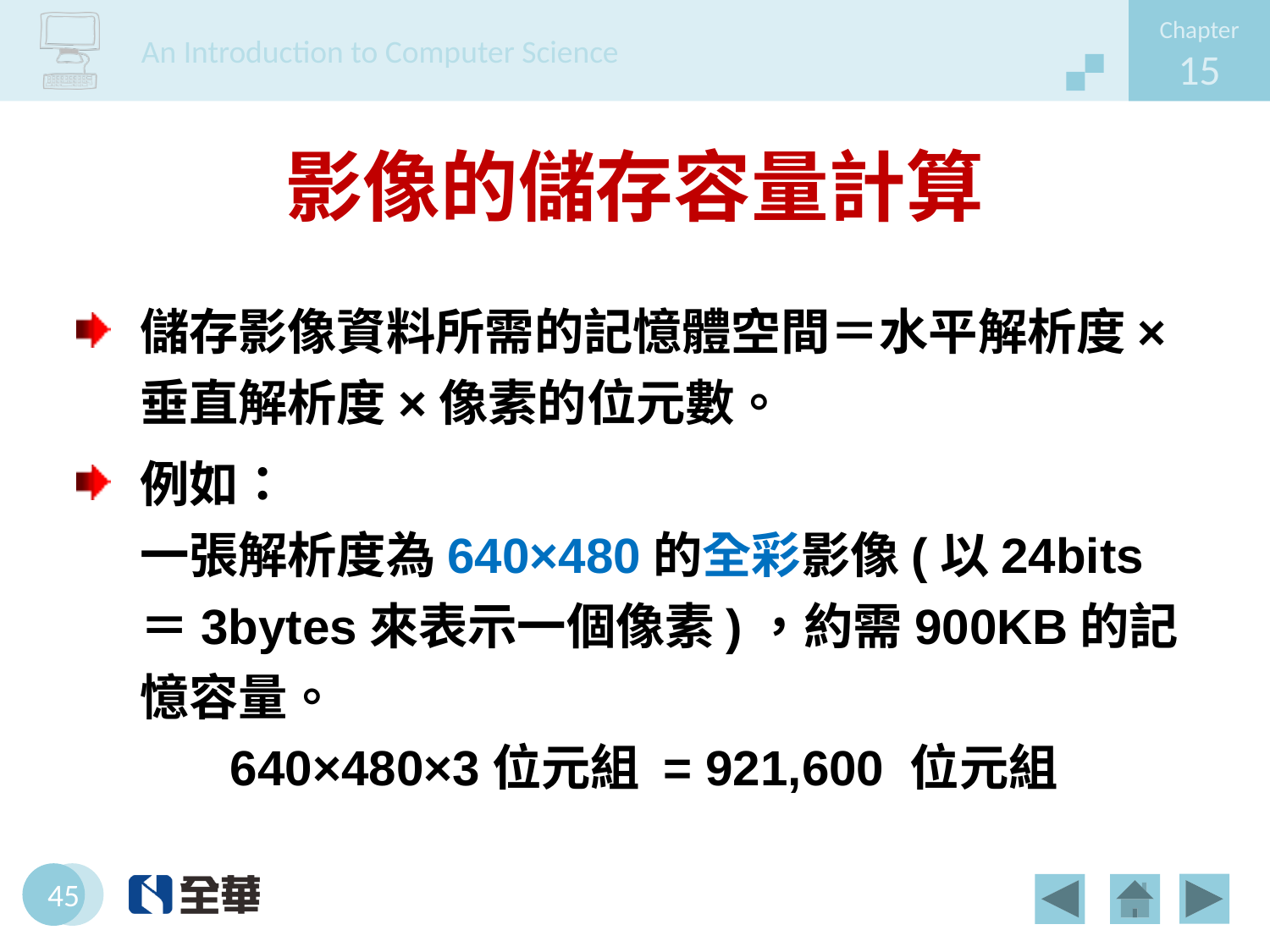

# 影像的儲存容量計算
儲存影像資料所需的記憶體空間＝水平解析度×垂直解析度×像素的位元數。
例如：
一張解析度為640×480的全彩影像(以24bits＝3bytes來表示一個像素)，約需900KB的記憶容量。
       640×480×3位元組 = 921,600 位元組